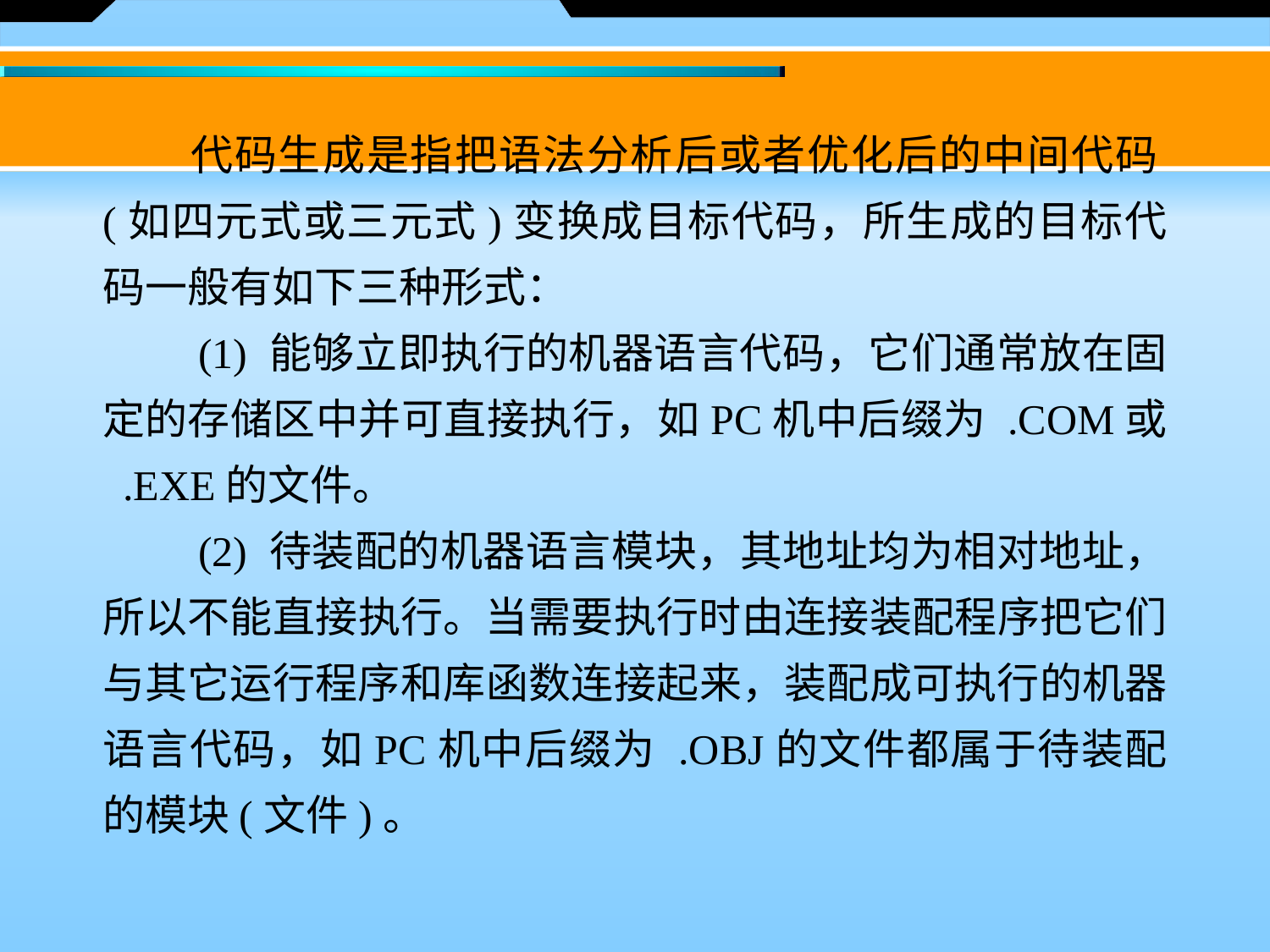

代码生成是指把语法分析后或者优化后的中间代码(如四元式或三元式)变换成目标代码，所生成的目标代码一般有如下三种形式：
　　(1) 能够立即执行的机器语言代码，它们通常放在固定的存储区中并可直接执行，如PC机中后缀为 .COM或 .EXE的文件。
　　(2) 待装配的机器语言模块，其地址均为相对地址，所以不能直接执行。当需要执行时由连接装配程序把它们与其它运行程序和库函数连接起来，装配成可执行的机器语言代码，如PC机中后缀为 .OBJ的文件都属于待装配的模块(文件)。